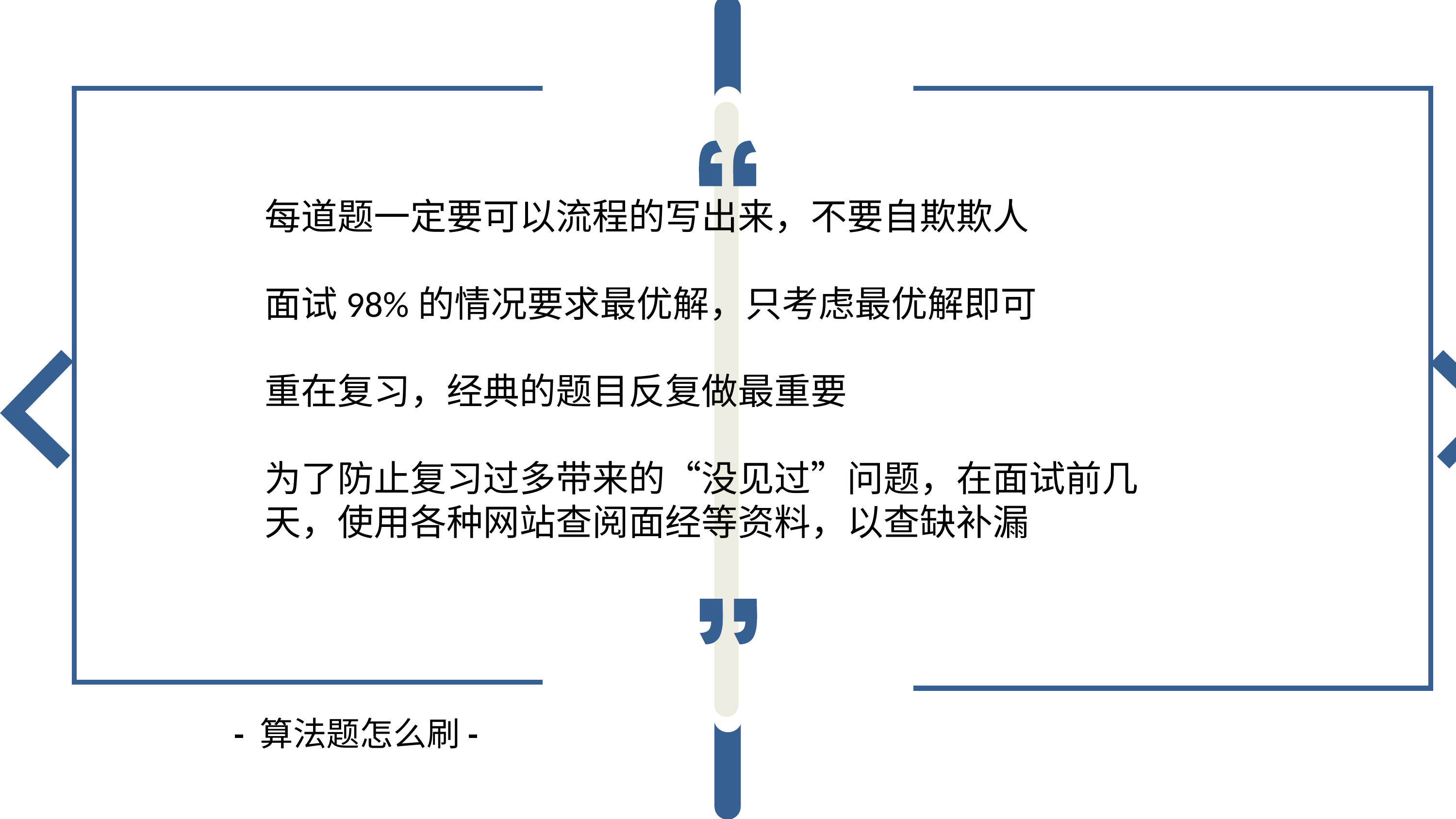

每道题一定要可以流程的写出来，不要自欺欺人

面试98%的情况要求最优解，只考虑最优解即可

重在复习，经典的题目反复做最重要

为了防止复习过多带来的“没见过”问题，在面试前几天，使用各种网站查阅面经等资料，以查缺补漏

- 算法题怎么刷-